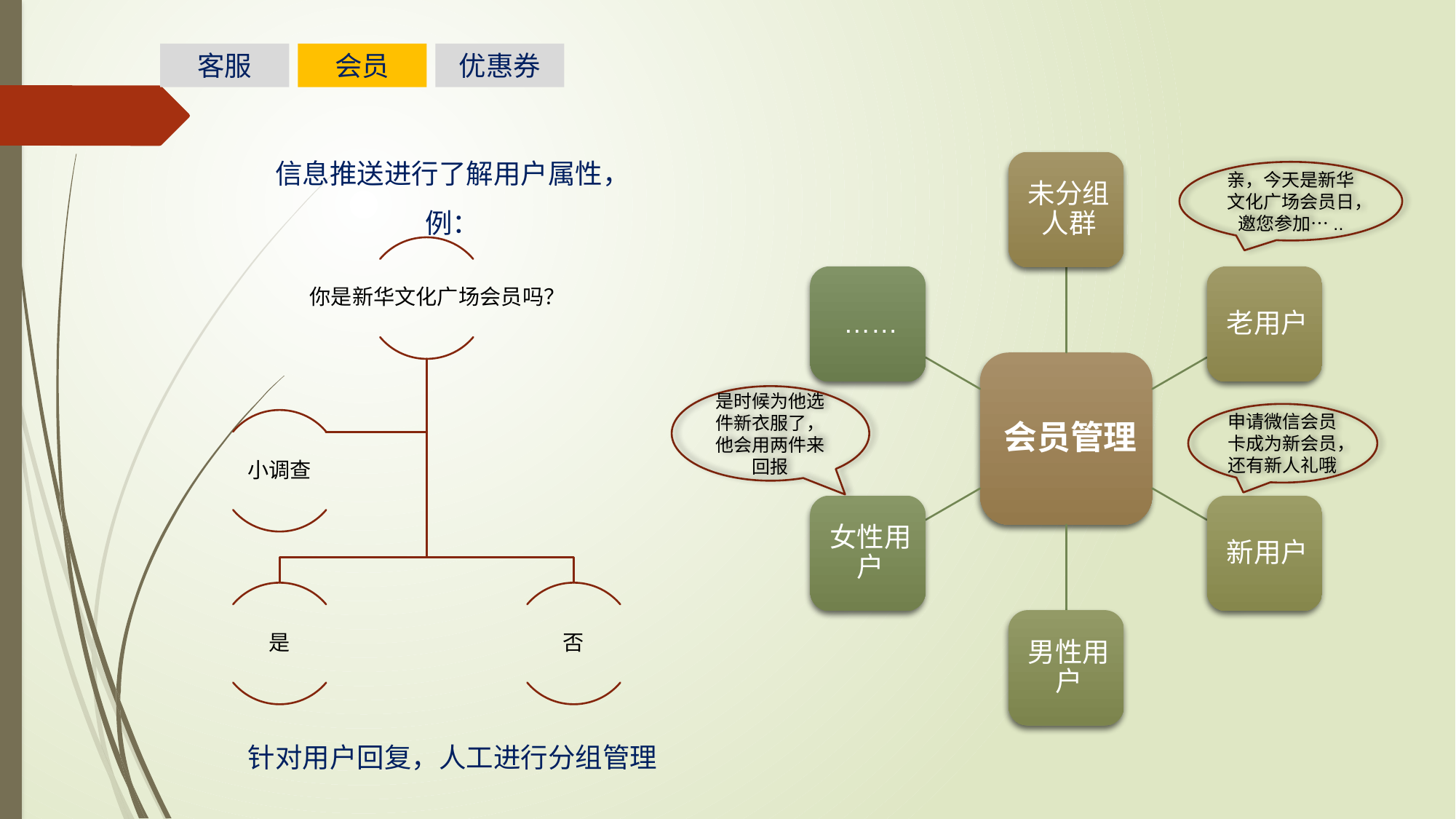

客服
会员
优惠券
信息推送进行了解用户属性，
例：
会员管理
未分组人群
老用户
新用户
男性用户
女性用户
……
亲，今天是新华文化广场会员日，邀您参加…..
你是新华文化广场会员吗？
是
否
小调查
是时候为他选件新衣服了，他会用两件来回报
申请微信会员卡成为新会员，还有新人礼哦
针对用户回复，人工进行分组管理